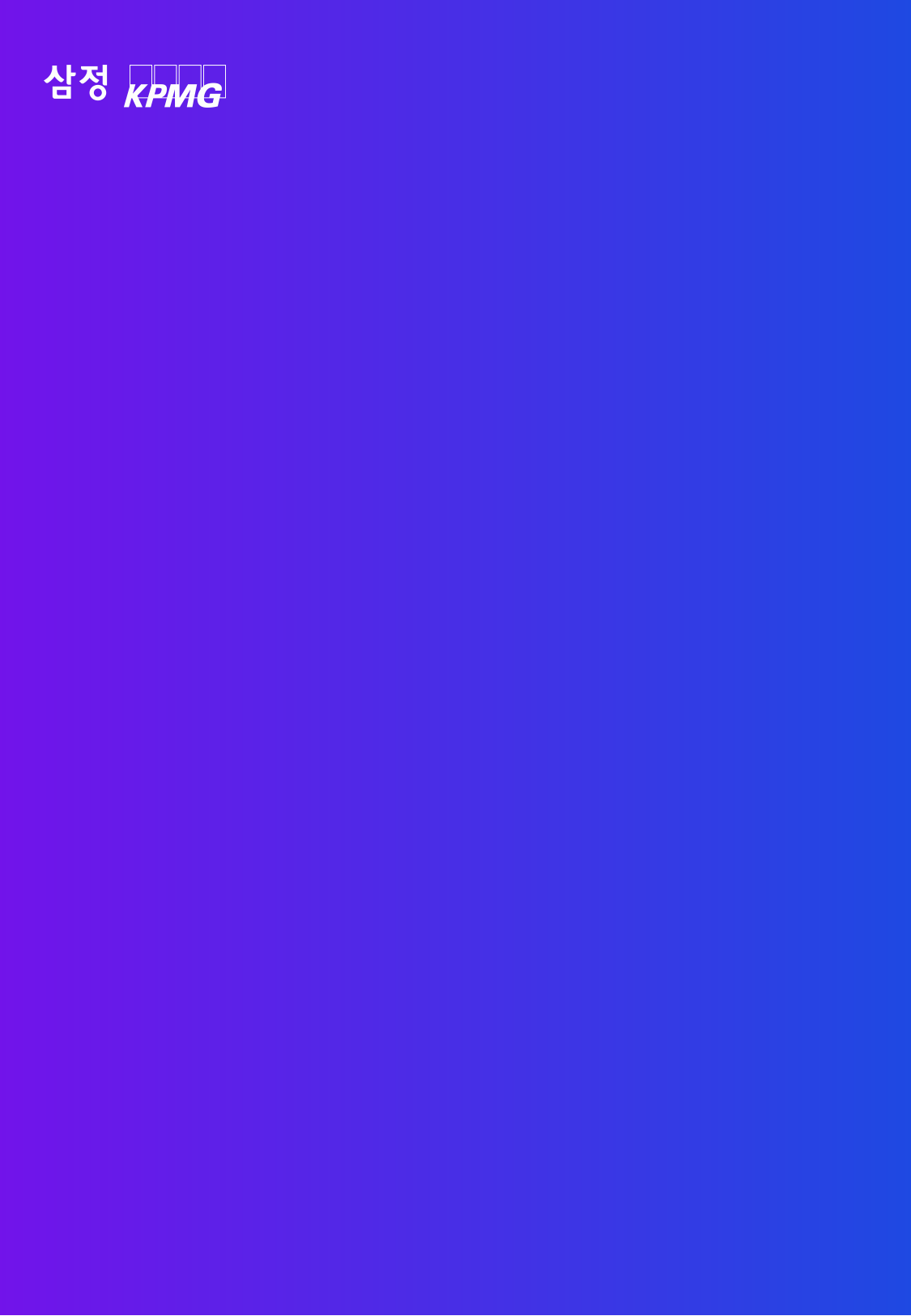

Business Contacts
| 유통·소비재산업 전문팀 |  |  |  |
| --- | --- | --- | --- |
|  |  |  |  |
| 신장훈 유통·소비재산업 리더, 부대표 T 02-2112-0808 E jshin@kr.kpmg.com | 한상일 부대표 T 02-2112-0832 E sangilhan@kr.kpmg.com | 이용호 부대표 T 02-2112-0677 E yongholee@kr.kpmg.com | 이종우 전무 T 02-2112-0648 E jongwoolee@kr.kpmg.com |
| 정창길 전무 T 02-2112-0246 E changgiljung@kr.kpmg.com | 박관종 전무 T 02-2112-7403 E kwanjongpark@kr.kpmg.com | 정현진 전무 T 02-2112-0827 E hchung@kr.kpmg.com | 현윤호 상무 T 02-2112-0248 E yhyun@kr.kpmg.com |
| 김시우 상무 T 02-2112-0893 E siwookim@kr.kpmg.com | 황구철 상무 T 02-2112-0293 E khwang@kr.kpmg.com | 한진희 상무 T 02-2112-6876 E jinheehan@kr.kpmg.com | 조일상 상무 T 02-2112-7916 E ijo@kr.kpmg.com |
| 도정욱 상무 T 02-2112-7832 E jungwookdo@kr.kpmg.com | 김수광 상무 T 02-2112-6798 E sukwangkim@kr.kpmg.com | 김태준 상무 T 02-2112-7013 E tkim@kr.kpmg.com | 김중규 상무 T 02-2112-3238 E joongkyukim@kr.kpmg.com |
| 이주형 상무 T 02-2112-3473 E juhyunglee@kr.kpmg.com | 이상기 상무 T 02-2112-3441 E sangkilee@kr.kpmg.com | 민혜영 상무 T 02-2112-0694 E hyeyoungmin@kr.kpmg.com | 조한얼 상무 T 02-2112-0669 E hjo@kr.kpmg.com |
|  |  |  |  |
|  |  |  |  |
|  |  |  |  |